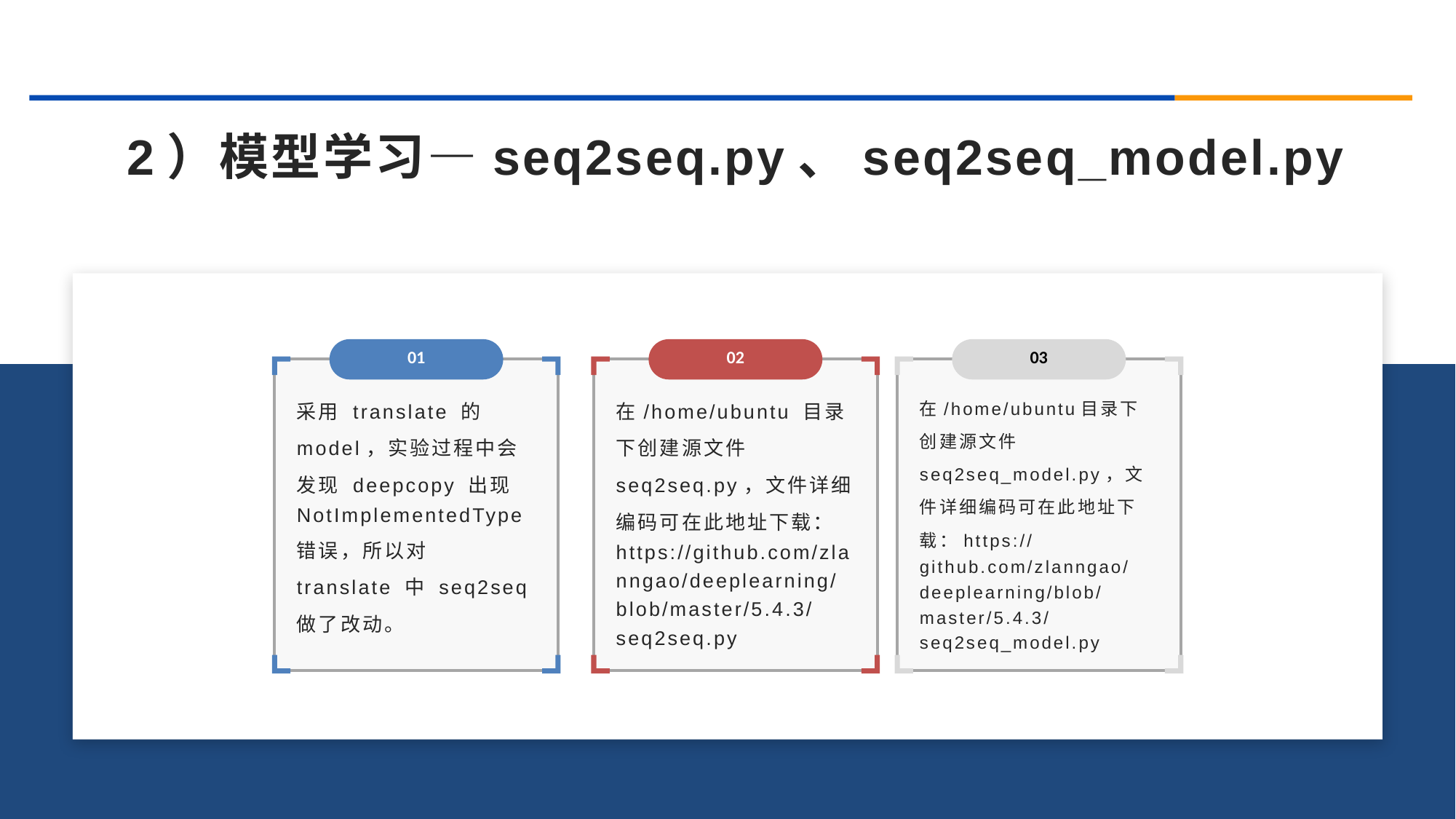

2）模型学习—seq2seq.py、seq2seq_model.py
2
01
02
03

采用 translate 的 model，实验过程中会发现 deepcopy 出现 NotImplementedType 错误，所以对 translate 中 seq2seq 做了改动。
在/home/ubuntu 目录下创建源文件seq2seq.py，文件详细编码可在此地址下载：https://github.com/zlanngao/deeplearning/blob/master/5.4.3/seq2seq.py
在/home/ubuntu目录下创建源文件seq2seq_model.py，文件详细编码可在此地址下载：https://github.com/zlanngao/deeplearning/blob/master/5.4.3/seq2seq_model.py